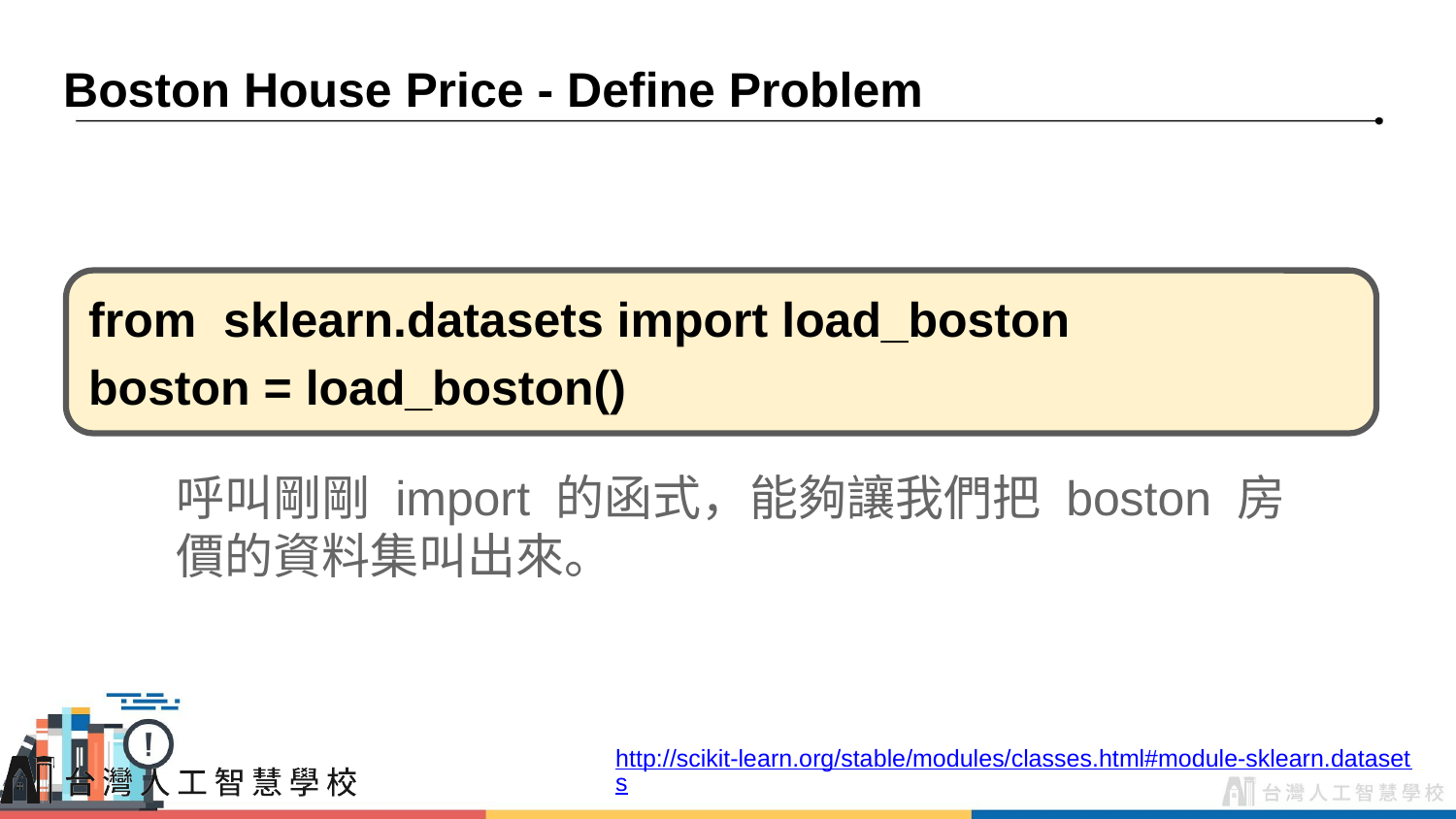

# Boston House Price - Define Problem
from  sklearn.datasets import load_boston
boston = load_boston()
呼叫剛剛 import 的函式，能夠讓我們把 boston 房價的資料集叫出來。
http://scikit-learn.org/stable/modules/classes.html#module-sklearn.datasets